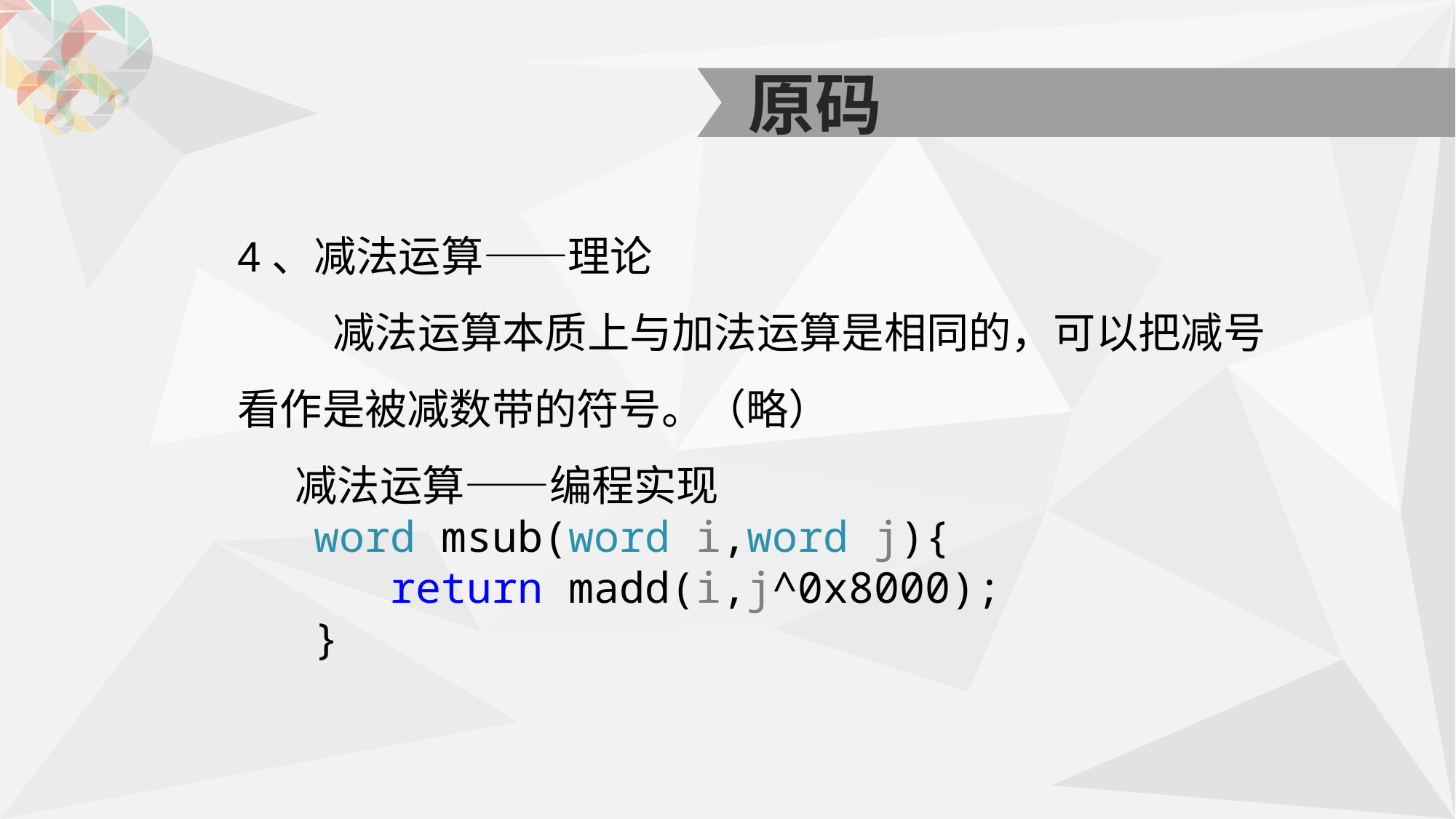

原码

4、减法运算——理论
         减法运算本质上与加法运算是相同的，可以把减号看作是被减数带的符号。（略）
     减法运算——编程实现
   word msub(word i,word j){
      return madd(i,j^0x8000);
   }